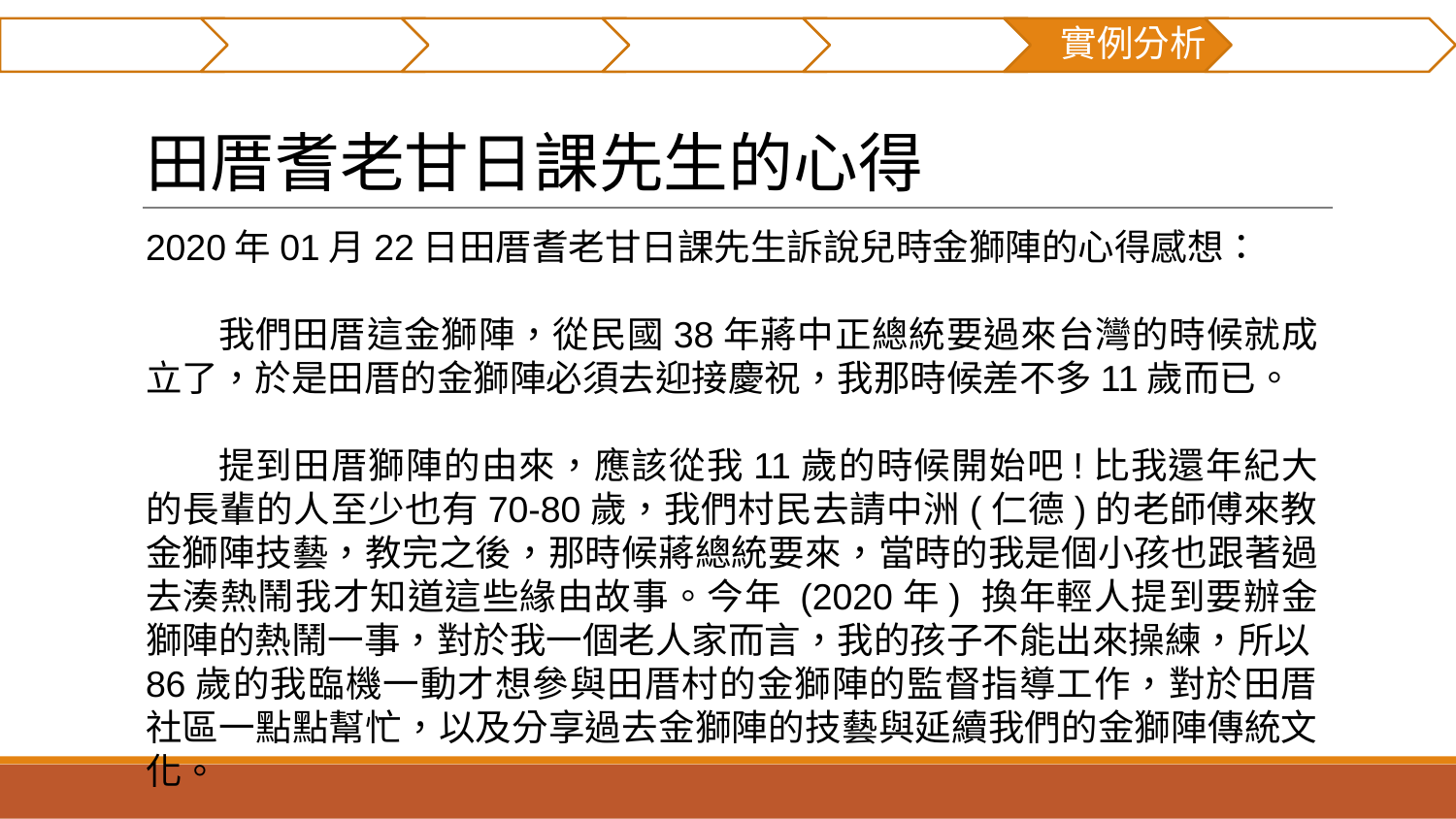

摘要

研究貢獻

前言

文獻回顧

研究方法

實例分析

結論與建議
# 田厝耆老甘日課先生的心得
2020年01月22日田厝耆老甘日課先生訴說兒時金獅陣的心得感想：

我們田厝這金獅陣，從民國38年蔣中正總統要過來台灣的時候就成立了，於是田厝的金獅陣必須去迎接慶祝，我那時候差不多11歲而已。

提到田厝獅陣的由來，應該從我11歲的時候開始吧!比我還年紀大的長輩的人至少也有70-80歲，我們村民去請中洲(仁德)的老師傅來教金獅陣技藝，教完之後，那時候蔣總統要來，當時的我是個小孩也跟著過去湊熱鬧我才知道這些緣由故事。今年 (2020年) 換年輕人提到要辦金獅陣的熱鬧一事，對於我一個老人家而言，我的孩子不能出來操練，所以86歲的我臨機一動才想參與田厝村的金獅陣的監督指導工作，對於田厝社區一點點幫忙，以及分享過去金獅陣的技藝與延續我們的金獅陣傳統文化。